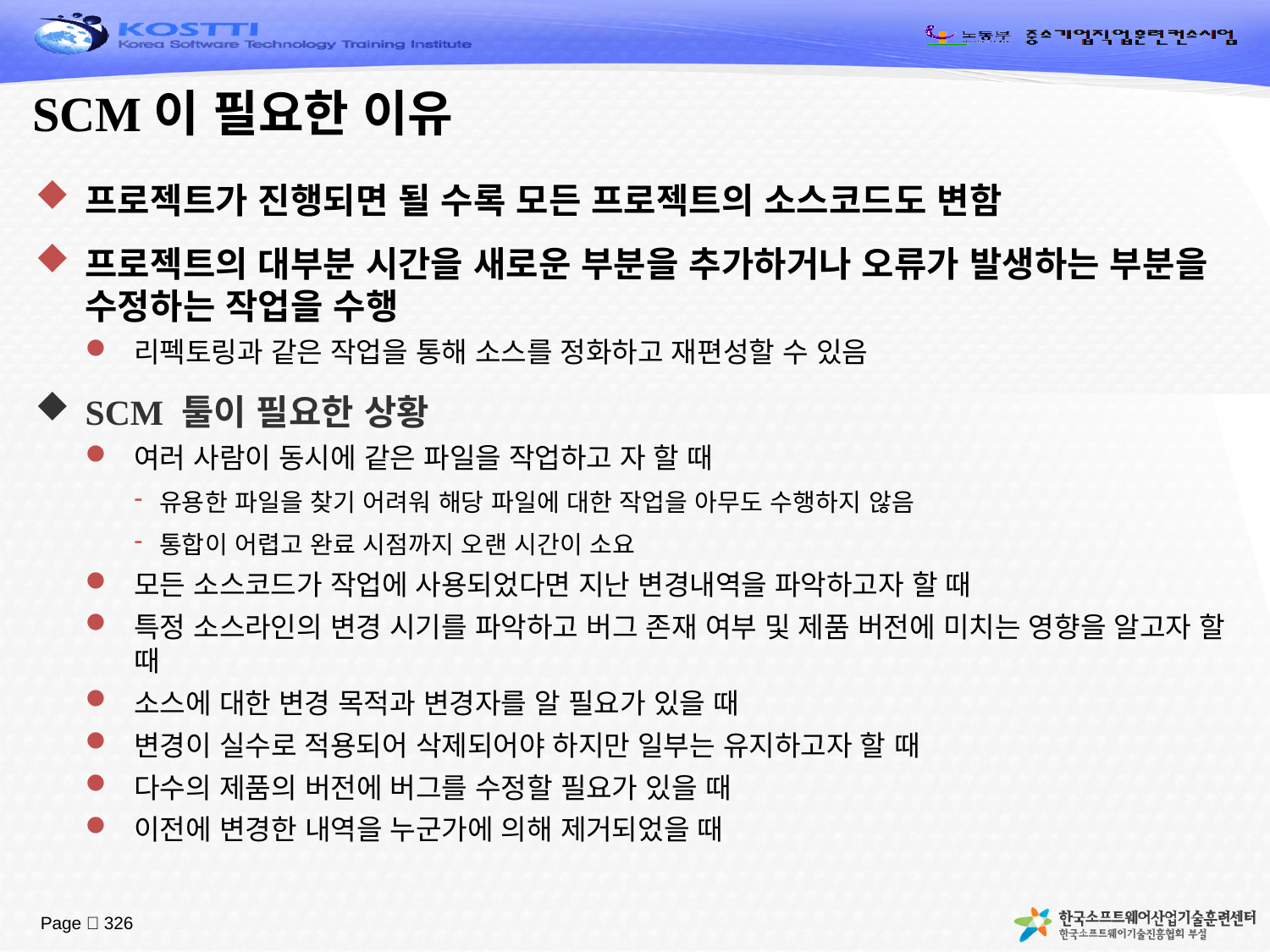

# SCM이 필요한 이유
프로젝트가 진행되면 될 수록 모든 프로젝트의 소스코드도 변함
프로젝트의 대부분 시간을 새로운 부분을 추가하거나 오류가 발생하는 부분을 수정하는 작업을 수행
리펙토링과 같은 작업을 통해 소스를 정화하고 재편성할 수 있음
SCM 툴이 필요한 상황
여러 사람이 동시에 같은 파일을 작업하고 자 할 때
유용한 파일을 찾기 어려워 해당 파일에 대한 작업을 아무도 수행하지 않음
통합이 어렵고 완료 시점까지 오랜 시간이 소요
모든 소스코드가 작업에 사용되었다면 지난 변경내역을 파악하고자 할 때
특정 소스라인의 변경 시기를 파악하고 버그 존재 여부 및 제품 버전에 미치는 영향을 알고자 할 때
소스에 대한 변경 목적과 변경자를 알 필요가 있을 때
변경이 실수로 적용되어 삭제되어야 하지만 일부는 유지하고자 할 때
다수의 제품의 버전에 버그를 수정할 필요가 있을 때
이전에 변경한 내역을 누군가에 의해 제거되었을 때